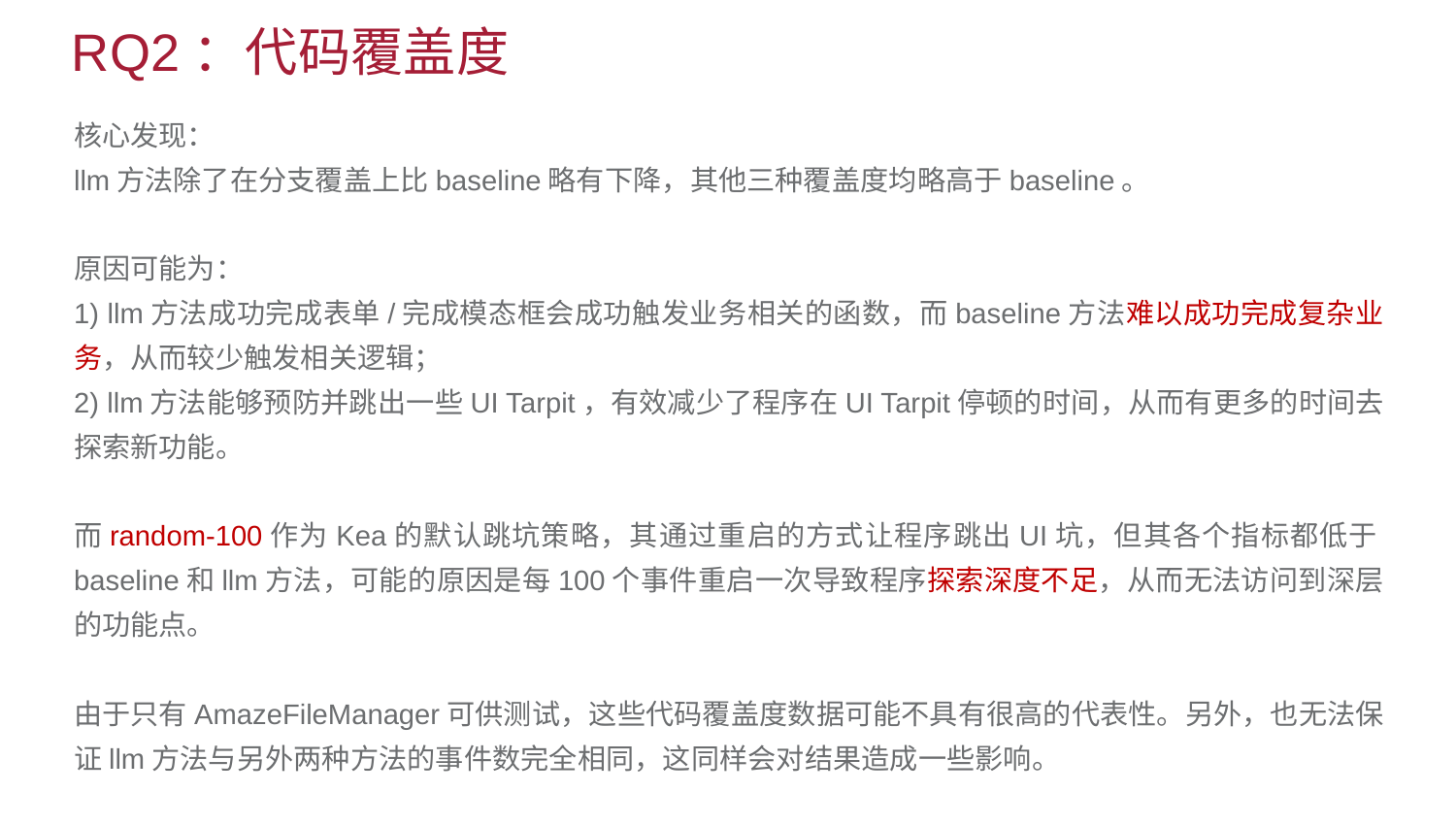

RQ2：代码覆盖度
核心发现：
llm方法除了在分支覆盖上比baseline略有下降，其他三种覆盖度均略高于baseline。

原因可能为：
1) llm方法成功完成表单/完成模态框会成功触发业务相关的函数，而baseline方法难以成功完成复杂业务，从而较少触发相关逻辑；
2) llm方法能够预防并跳出一些UI Tarpit，有效减少了程序在UI Tarpit停顿的时间，从而有更多的时间去探索新功能。

而random-100作为Kea的默认跳坑策略，其通过重启的方式让程序跳出UI坑，但其各个指标都低于baseline和llm方法，可能的原因是每100个事件重启一次导致程序探索深度不足，从而无法访问到深层的功能点。

由于只有AmazeFileManager可供测试，这些代码覆盖度数据可能不具有很高的代表性。另外，也无法保证llm方法与另外两种方法的事件数完全相同，这同样会对结果造成一些影响。